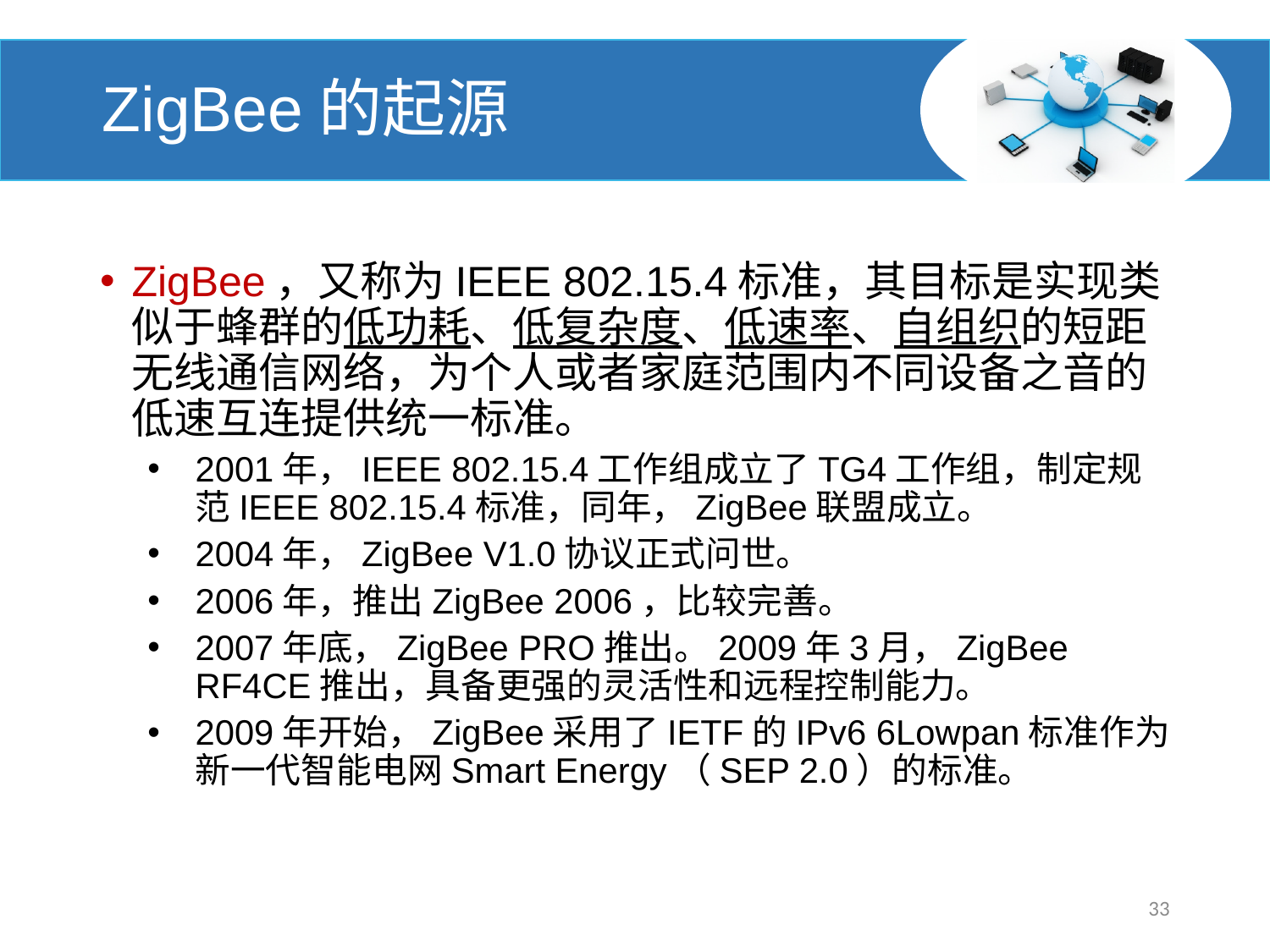

# ZigBee的起源
ZigBee，又称为IEEE 802.15.4标准，其目标是实现类似于蜂群的低功耗、低复杂度、低速率、自组织的短距无线通信网络，为个人或者家庭范围内不同设备之音的低速互连提供统一标准。
2001年，IEEE 802.15.4工作组成立了TG4工作组，制定规范IEEE 802.15.4标准，同年，ZigBee联盟成立。
2004年，ZigBee V1.0协议正式问世。
2006年，推出ZigBee 2006，比较完善。
2007年底，ZigBee PRO推出。2009年3月，ZigBee RF4CE推出，具备更强的灵活性和远程控制能力。
2009年开始，ZigBee采用了IETF的IPv6 6Lowpan标准作为新一代智能电网Smart Energy（SEP 2.0）的标准。

33